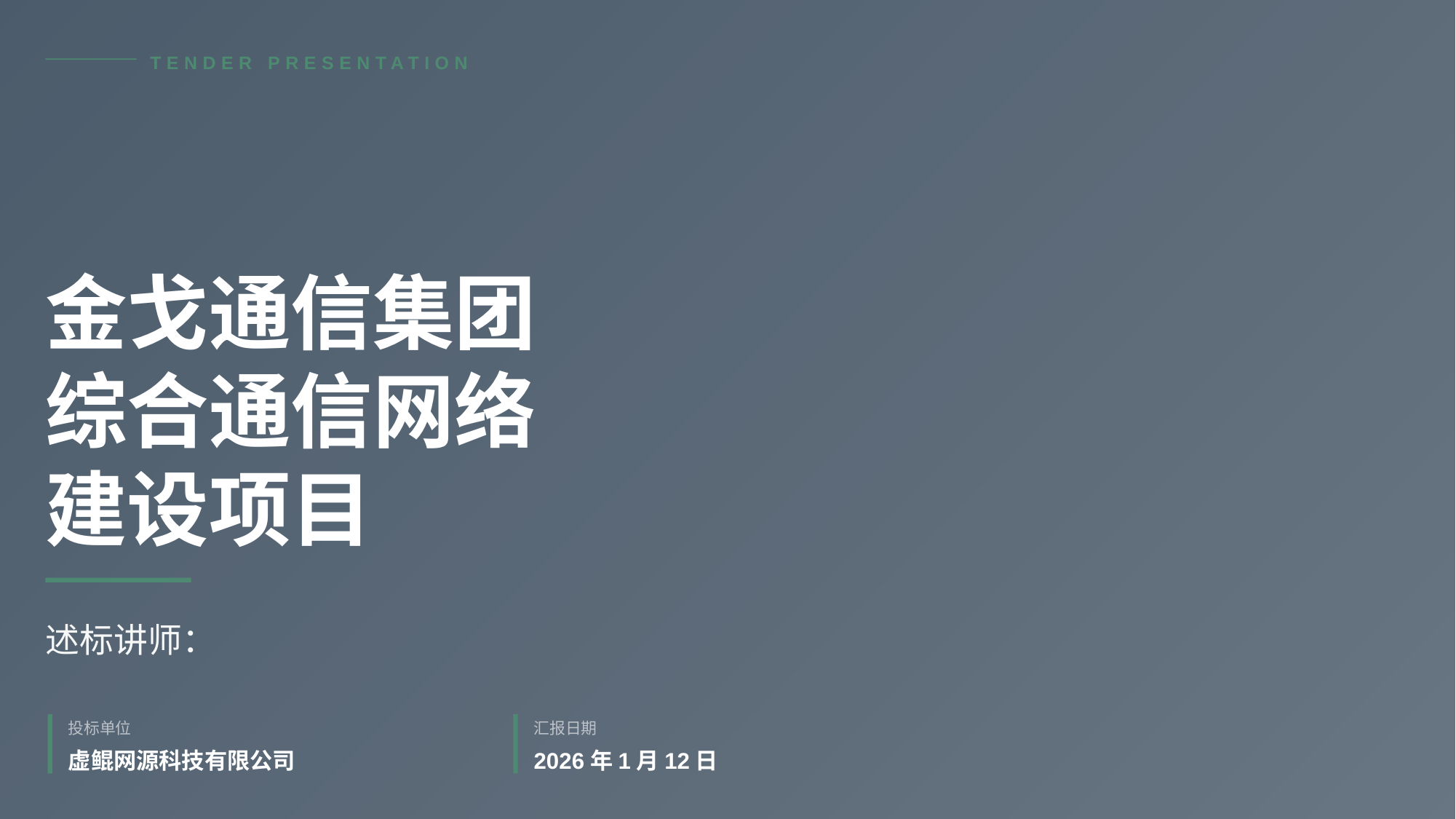

TENDER PRESENTATION

金戈通信集团
综合通信网络
建设项目

述标讲师：

投标单位

汇报日期
虚鲲网源科技有限公司
2026年1月12日